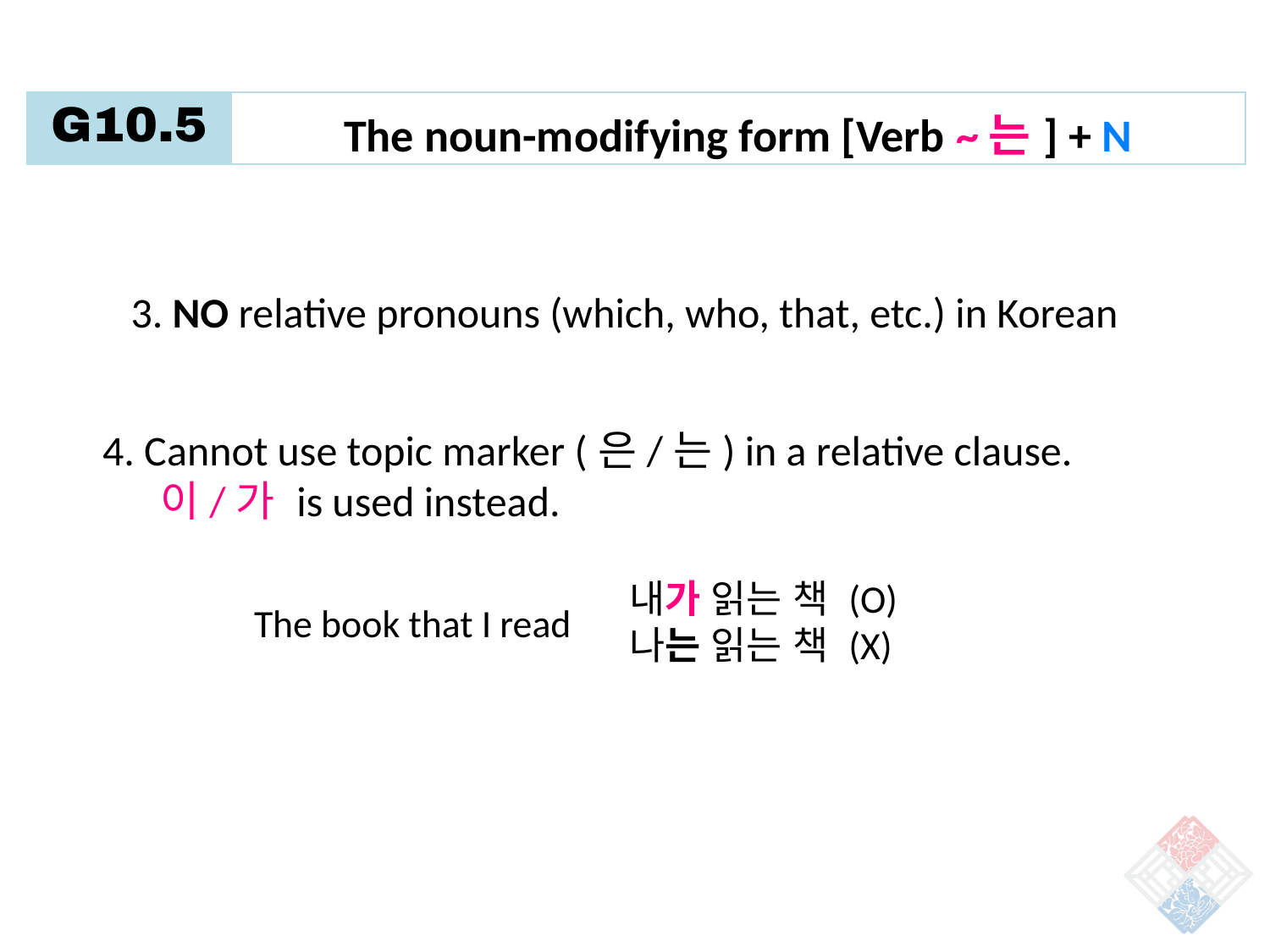

| G10.5 | The noun-modifying form [Verb ~는] + N |
| --- | --- |
3. NO relative pronouns (which, who, that, etc.) in Korean
4. Cannot use topic marker (은/는) in a relative clause.
    이/가 is used instead.
내가 읽는 책 (O)
나는 읽는 책 (X)
The book that I read